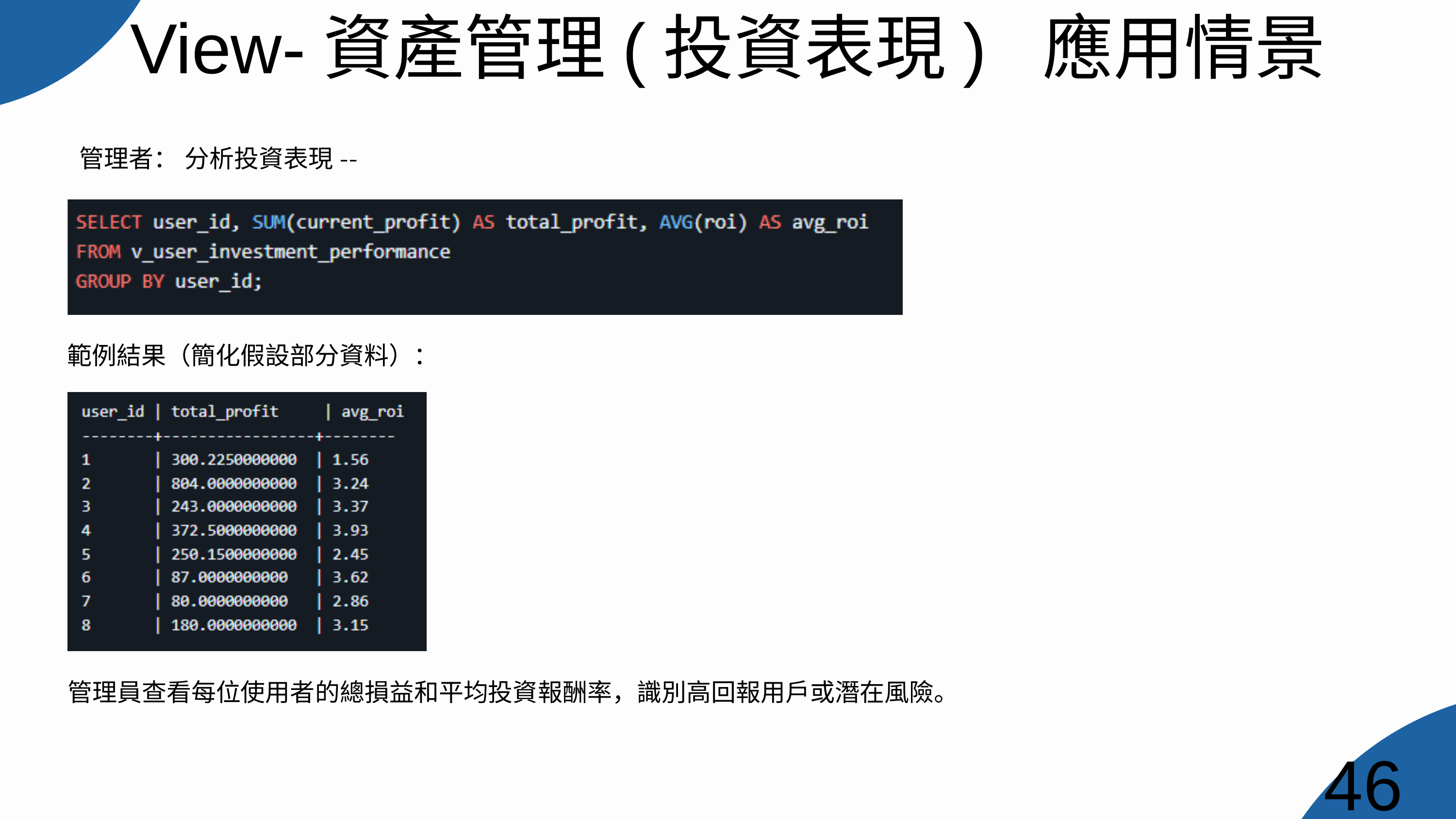

View-資產管理(投資表現)  應用情景
管理者： 分析投資表現--

範例結果（簡化假設部分資料）：

管理員查看每位使用者的總損益和平均投資報酬率，識別高回報用戶或潛在風險。

46